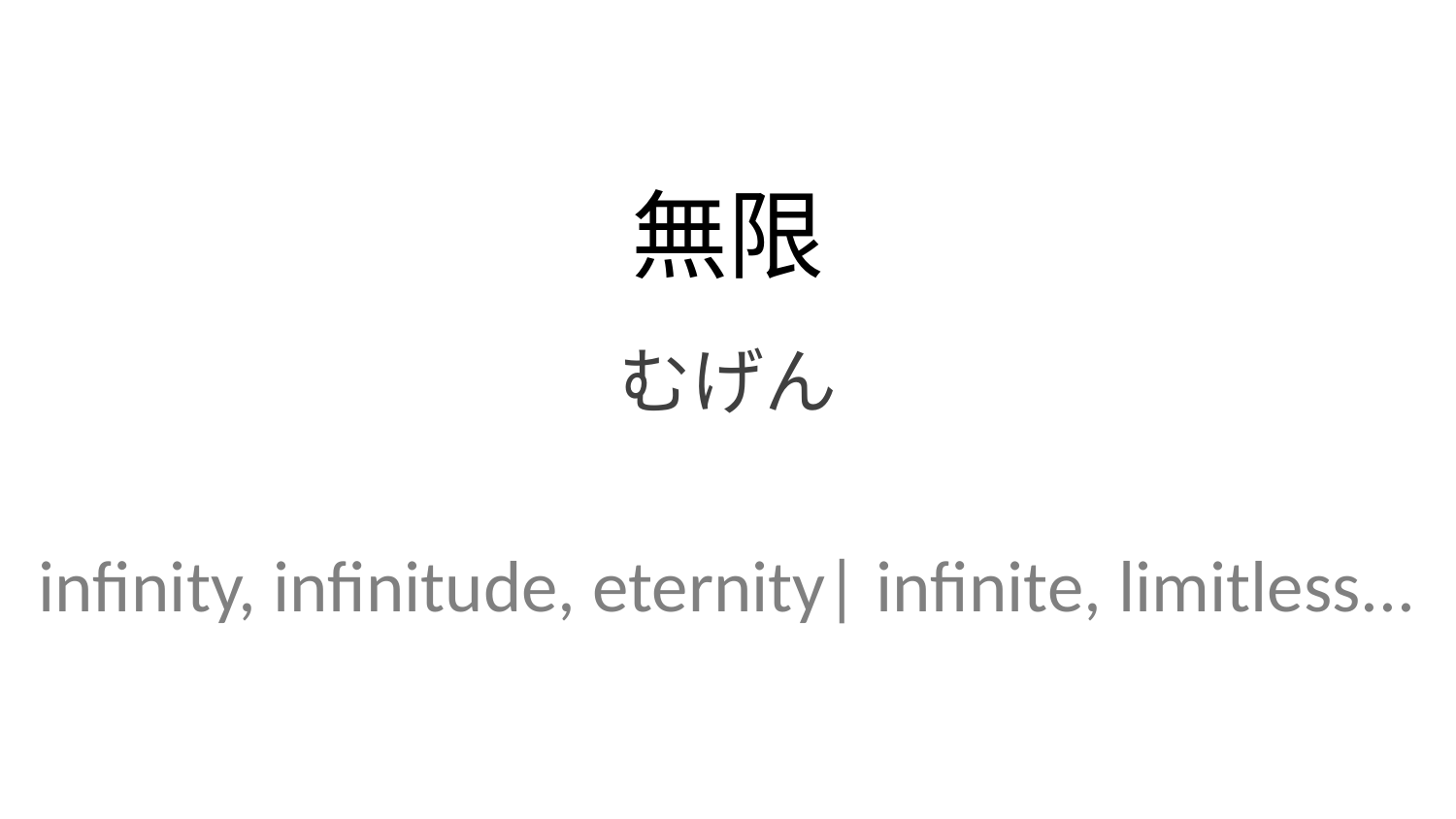

無限

むげん
infinity, infinitude, eternity| infinite, limitless...